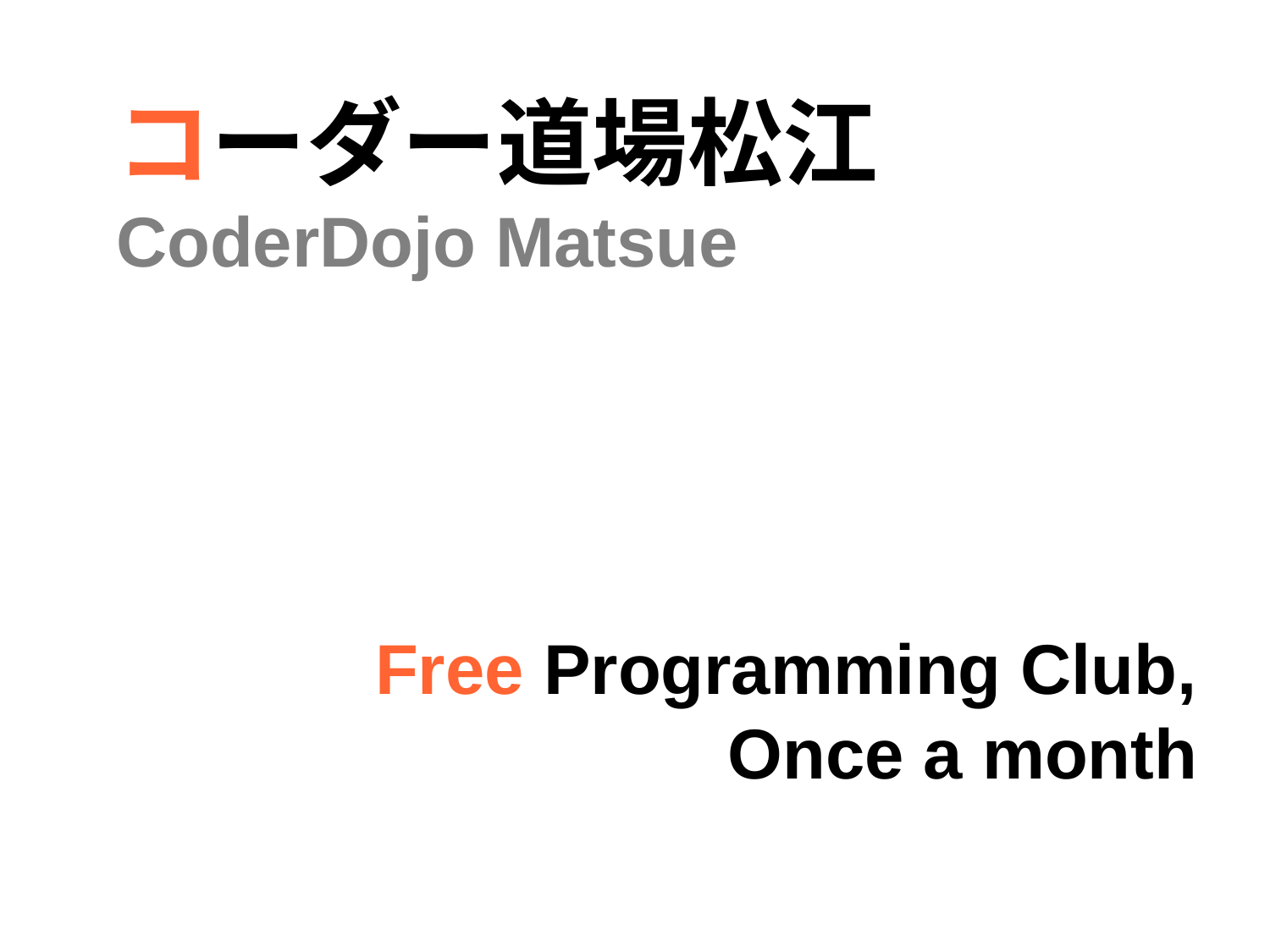

コーダー道場松江
CoderDojo Matsue

Free Programming Club,
Once a month